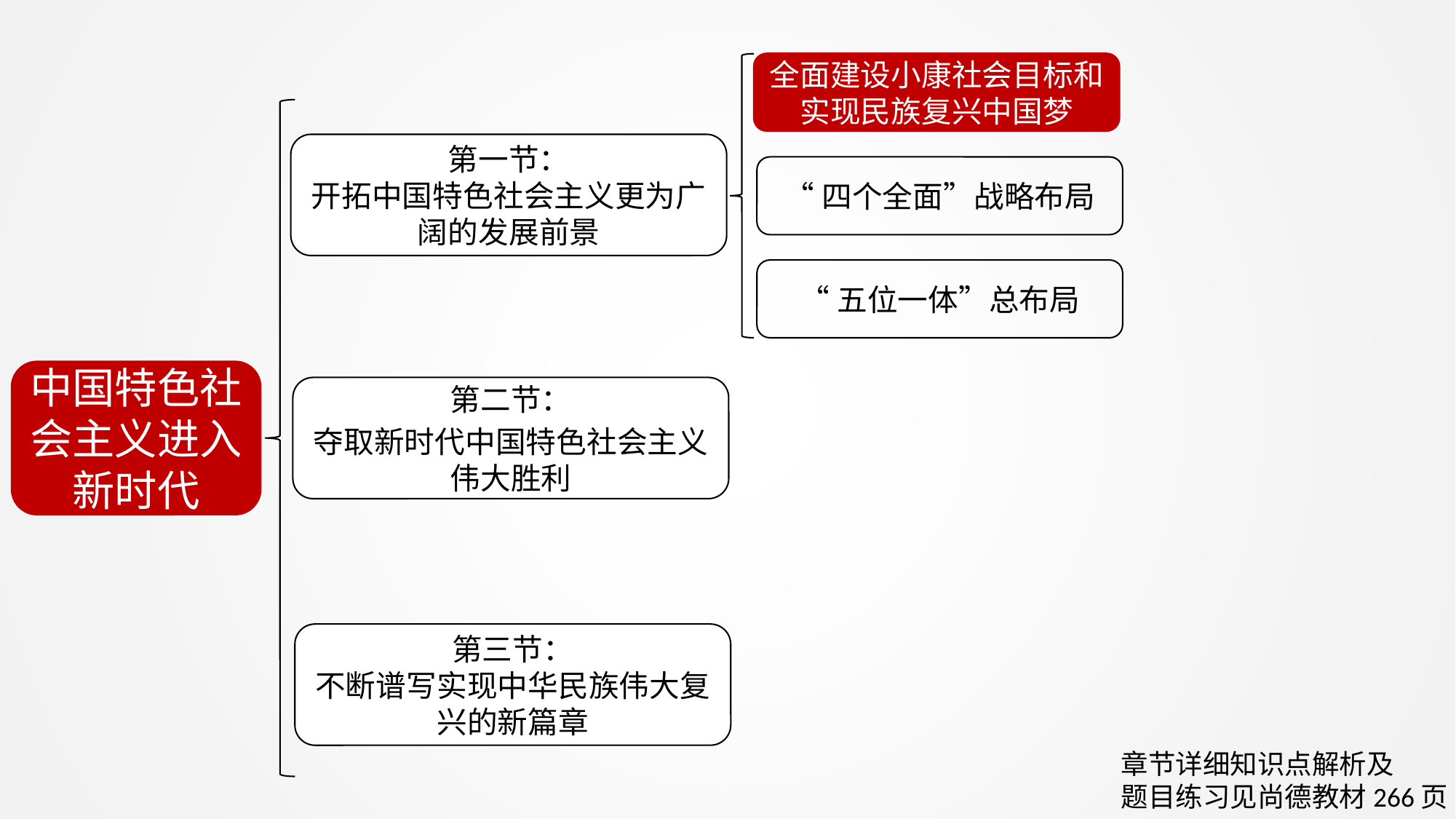

全面建设小康社会目标和实现民族复兴中国梦

第一节：
开拓中国特色社会主义更为广阔的发展前景
“四个全面”战略布局
“五位一体”总布局
中国特色社会主义进入新时代
第二节：
夺取新时代中国特色社会主义伟大胜利
第三节：
不断谱写实现中华民族伟大复兴的新篇章
章节详细知识点解析及
题目练习见尚德教材266页